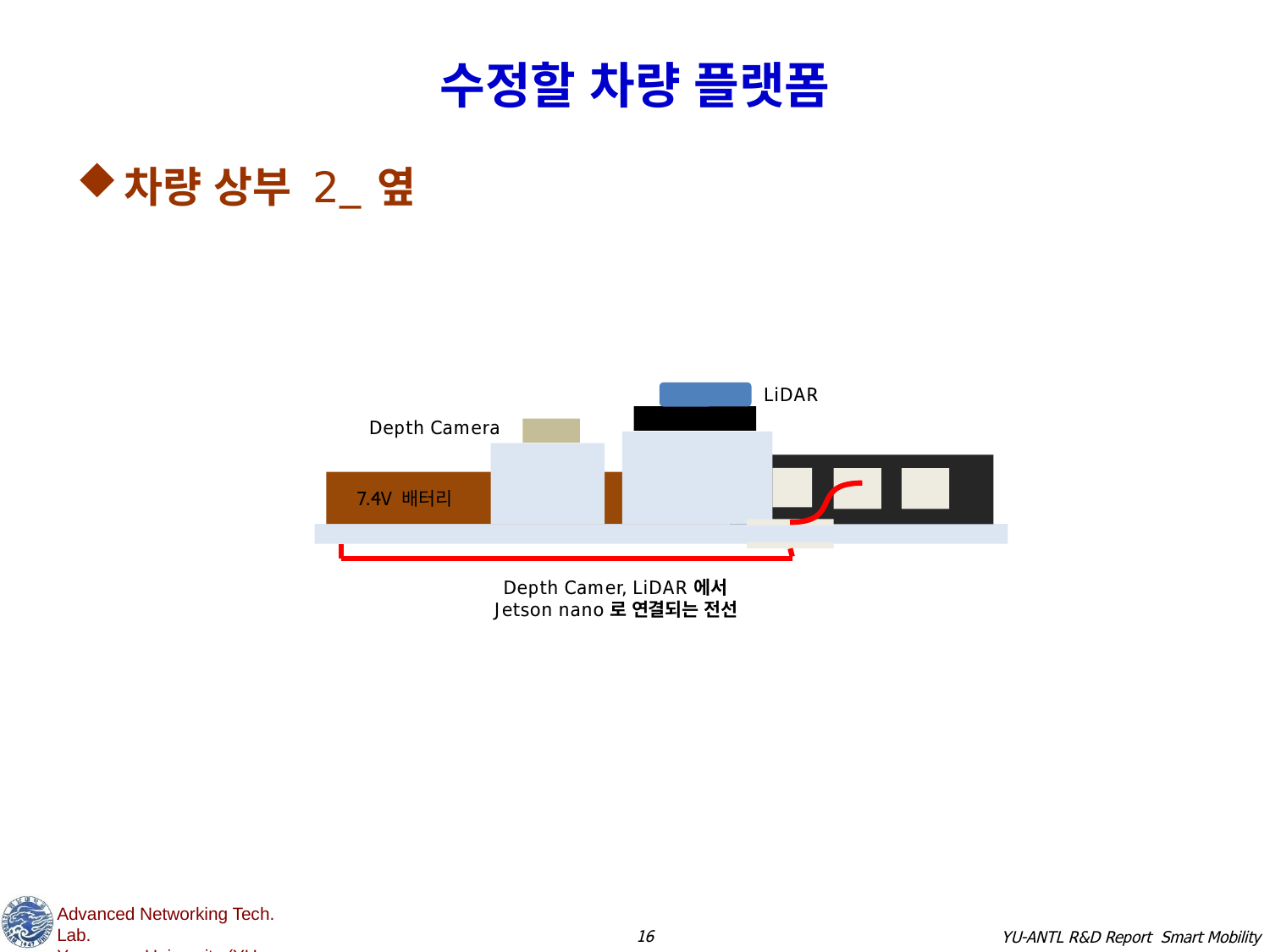

# 수정할 차량 플랫폼
차량 상부 2_옆
LiDAR

Depth Camera

7.4V 배터리

Depth Camer, LiDAR에서 Jetson nano로 연결되는 전선